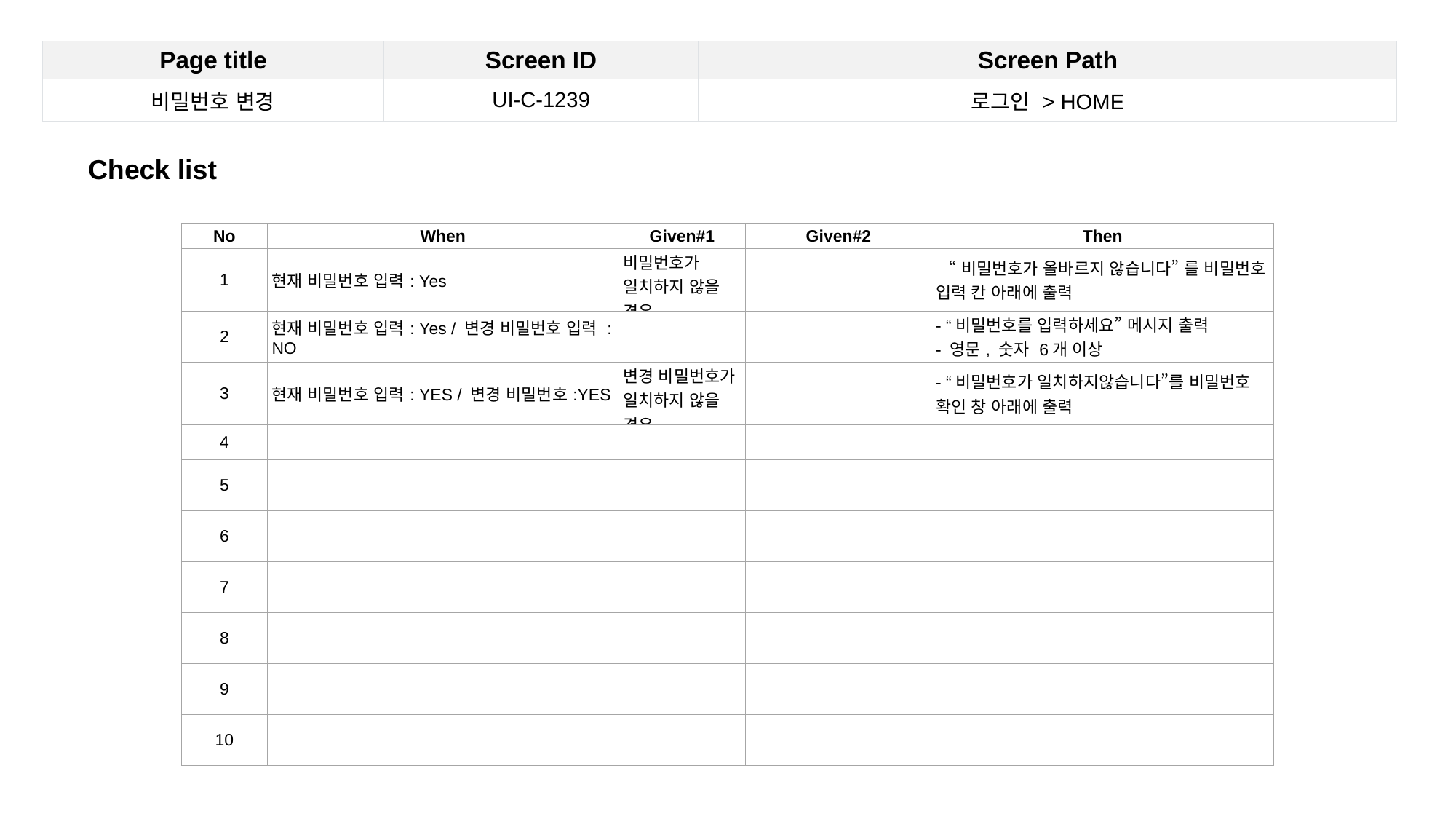

| Page title | Screen ID | Screen Path |
| --- | --- | --- |
| 비밀번호 변경 | UI-C-1239 | 로그인 > HOME |
Check list

| No | When | Given#1 | Given#2 | Then |
| --- | --- | --- | --- | --- |
| 1 | 현재 비밀번호 입력: Yes | 비밀번호가 일치하지 않을 경우 |  | “비밀번호가 올바르지 않습니다” 를 비밀번호 입력 칸 아래에 출력 |
| 2 | 현재 비밀번호 입력: Yes / 변경 비밀번호 입력 : NO |  |  | - “비밀번호를 입력하세요” 메시지 출력 - 영문, 숫자 6개 이상 |
| 3 | 현재 비밀번호 입력: YES / 변경 비밀번호:YES | 변경 비밀번호가 일치하지 않을 경우 |  | - “비밀번호가 일치하지않습니다”를 비밀번호 확인 창 아래에 출력 |
| 4 |  |  |  |  |
| 5 |  |  |  |  |
| 6 |  |  |  |  |
| 7 |  |  |  |  |
| 8 |  |  |  |  |
| 9 |  |  |  |  |
| 10 |  |  |  |  |